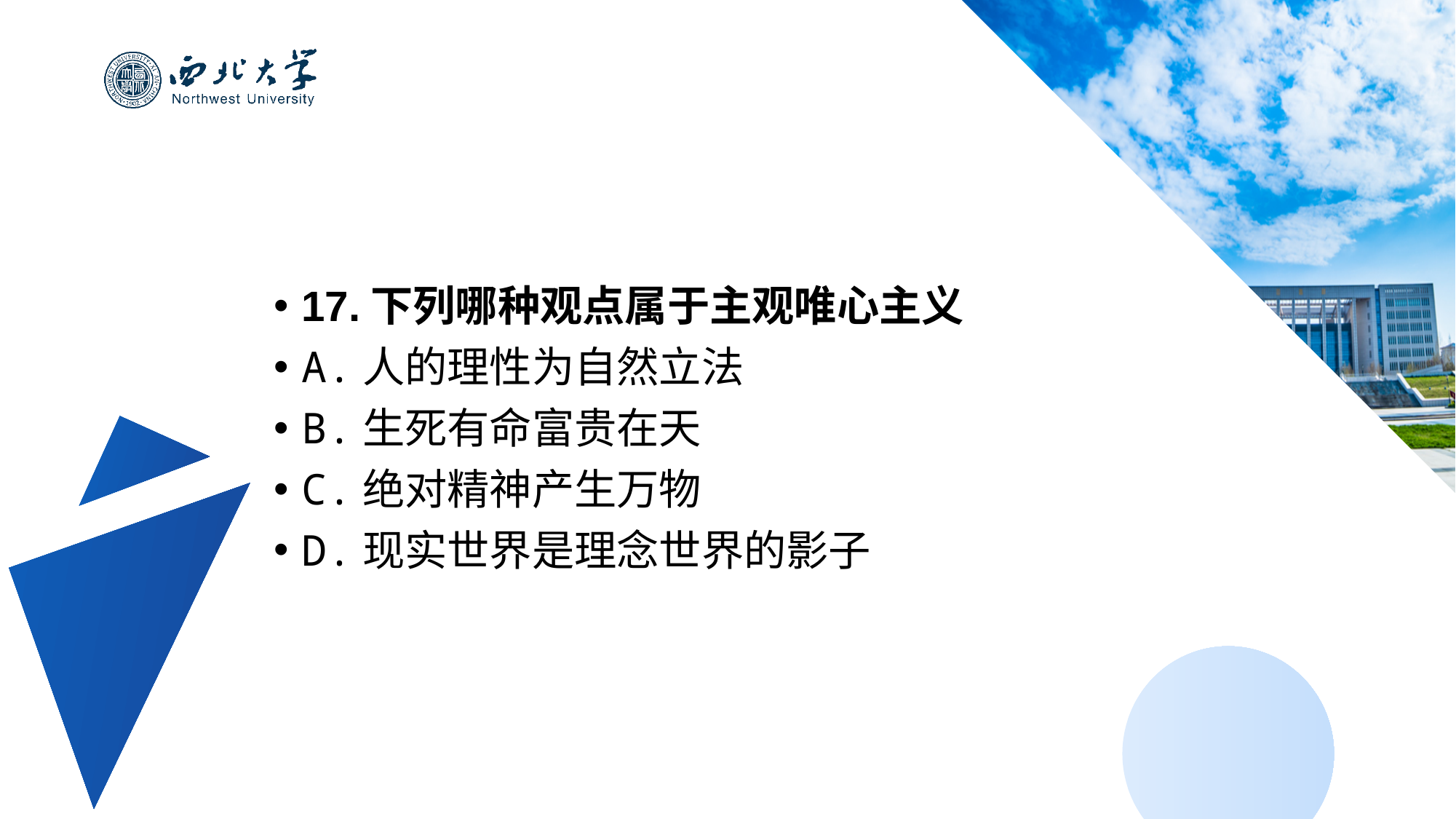

17.下列哪种观点属于主观唯心主义
A.人的理性为自然立法
B.生死有命富贵在天
C.绝对精神产生万物
D.现实世界是理念世界的影子